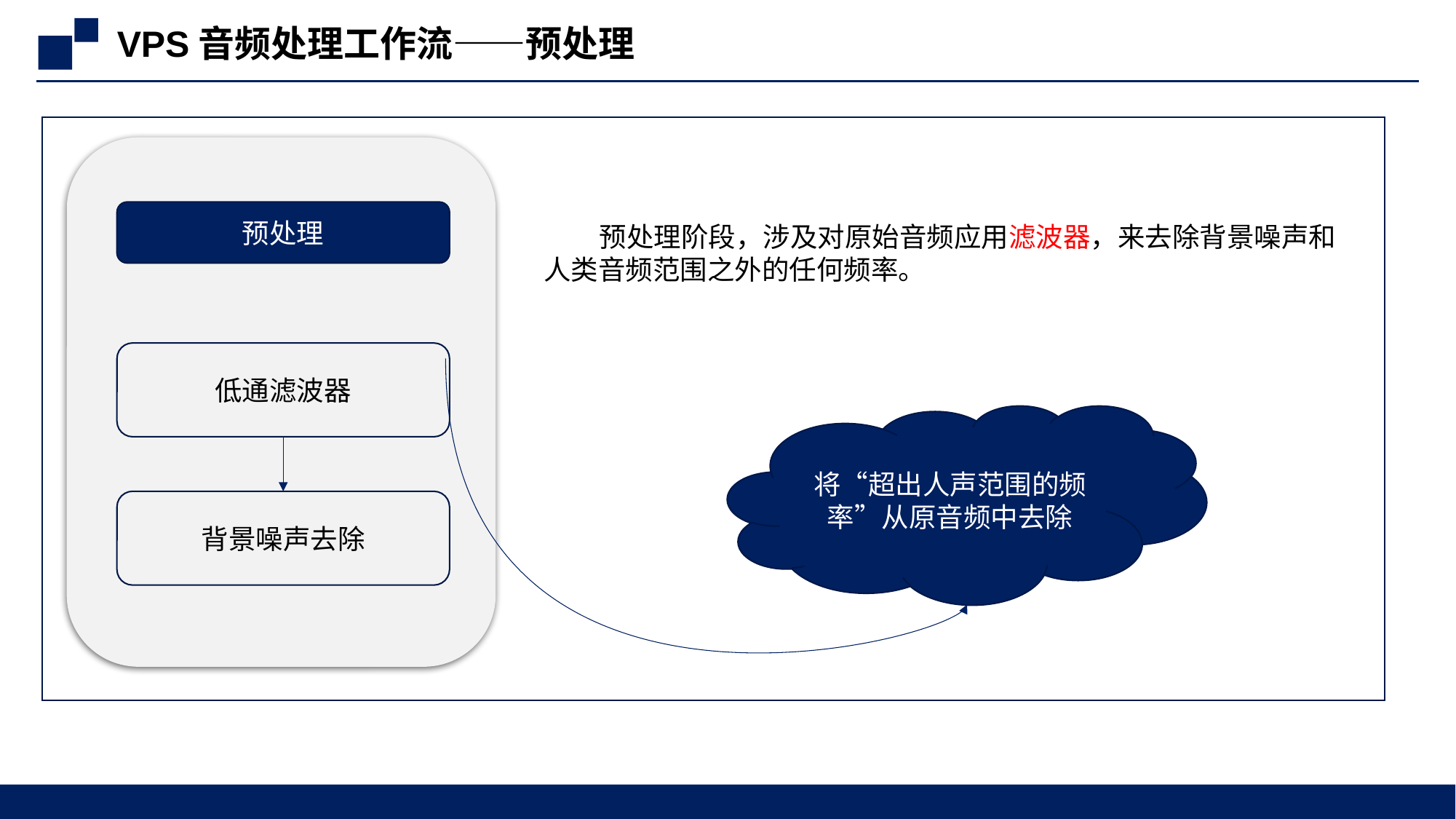

VPS音频处理工作流——预处理

预处理
        预处理阶段，涉及对原始音频应用滤波器，来去除背景噪声和人类音频范围之外的任何频率。
低通滤波器
将“超出人声范围的频率”从原音频中去除
背景噪声去除